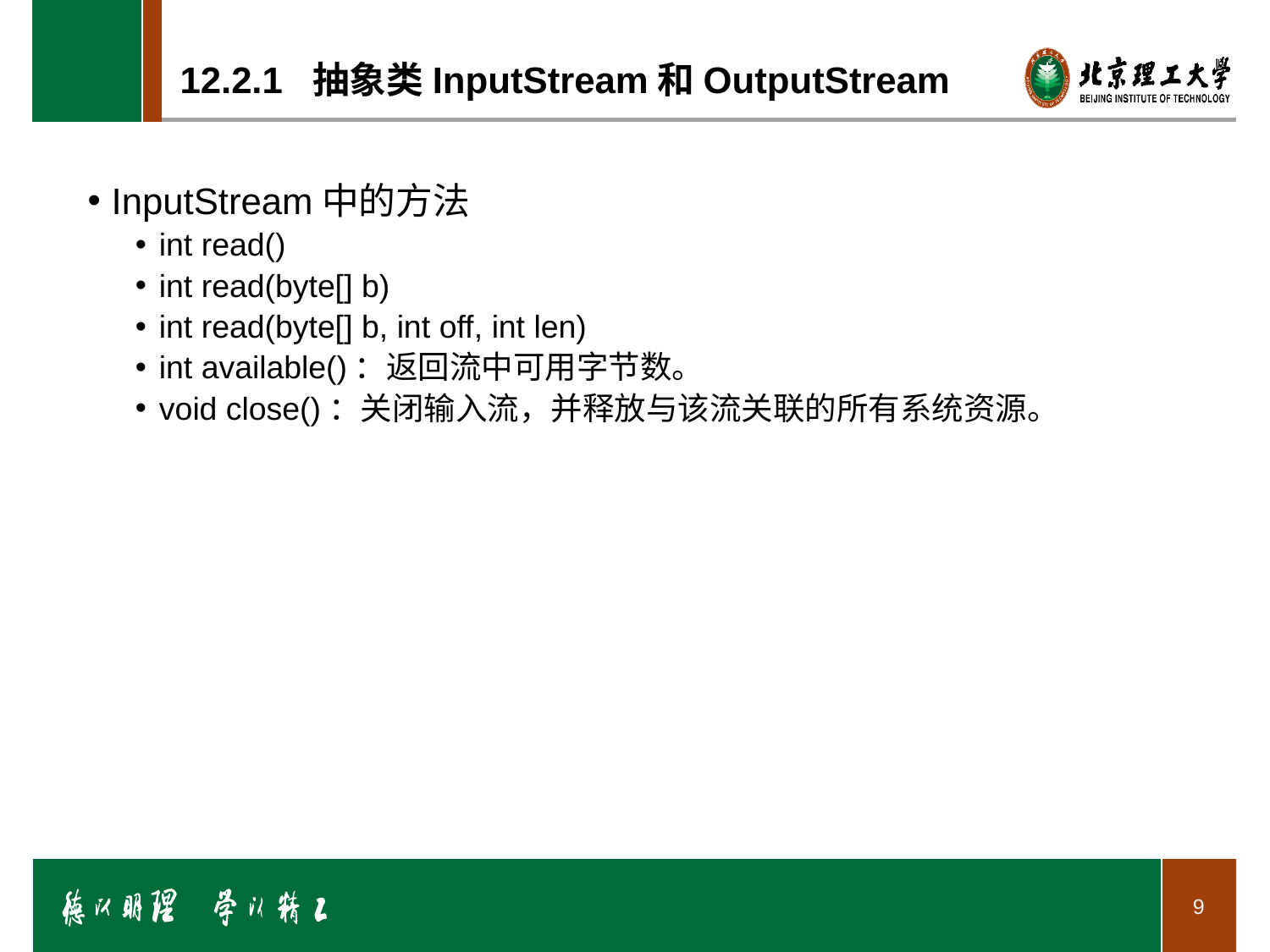

# 12.2.1  抽象类InputStream和OutputStream
InputStream中的方法
int read()
int read(byte[] b)
int read(byte[] b, int off, int len)
int available()：返回流中可用字节数。
void close()：关闭输入流，并释放与该流关联的所有系统资源。